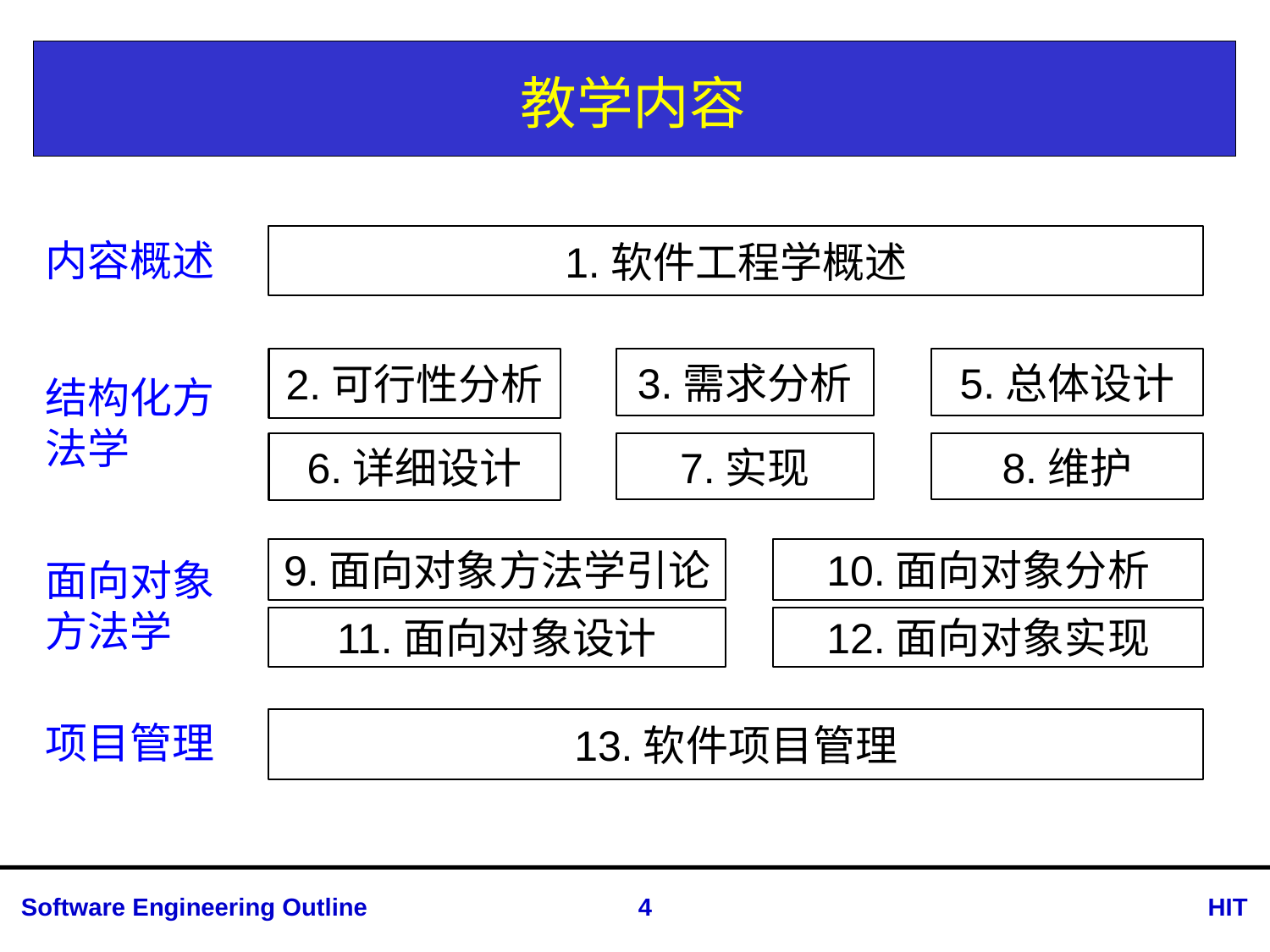

# 教学内容
1.软件工程学概述
内容概述
2.可行性分析
3.需求分析
5.总体设计
结构化方法学
6.详细设计
7.实现
8.维护
9.面向对象方法学引论
10.面向对象分析
面向对象方法学
11.面向对象设计
12.面向对象实现
13.软件项目管理
项目管理